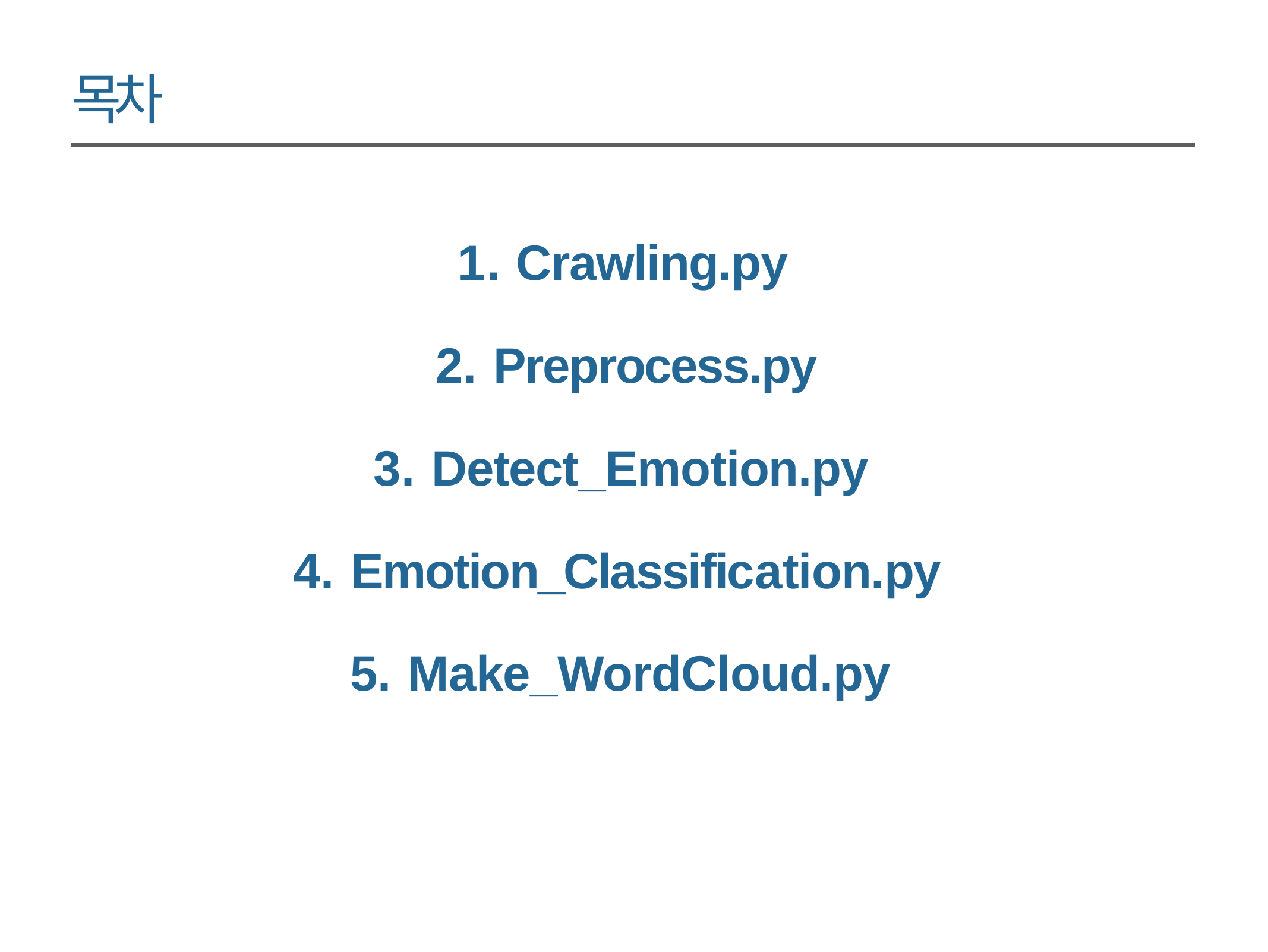

목차

# 1. Crawling.py
Preprocess.py
Detect_Emotion.py
Emotion_Classification.py
Make_WordCloud.py